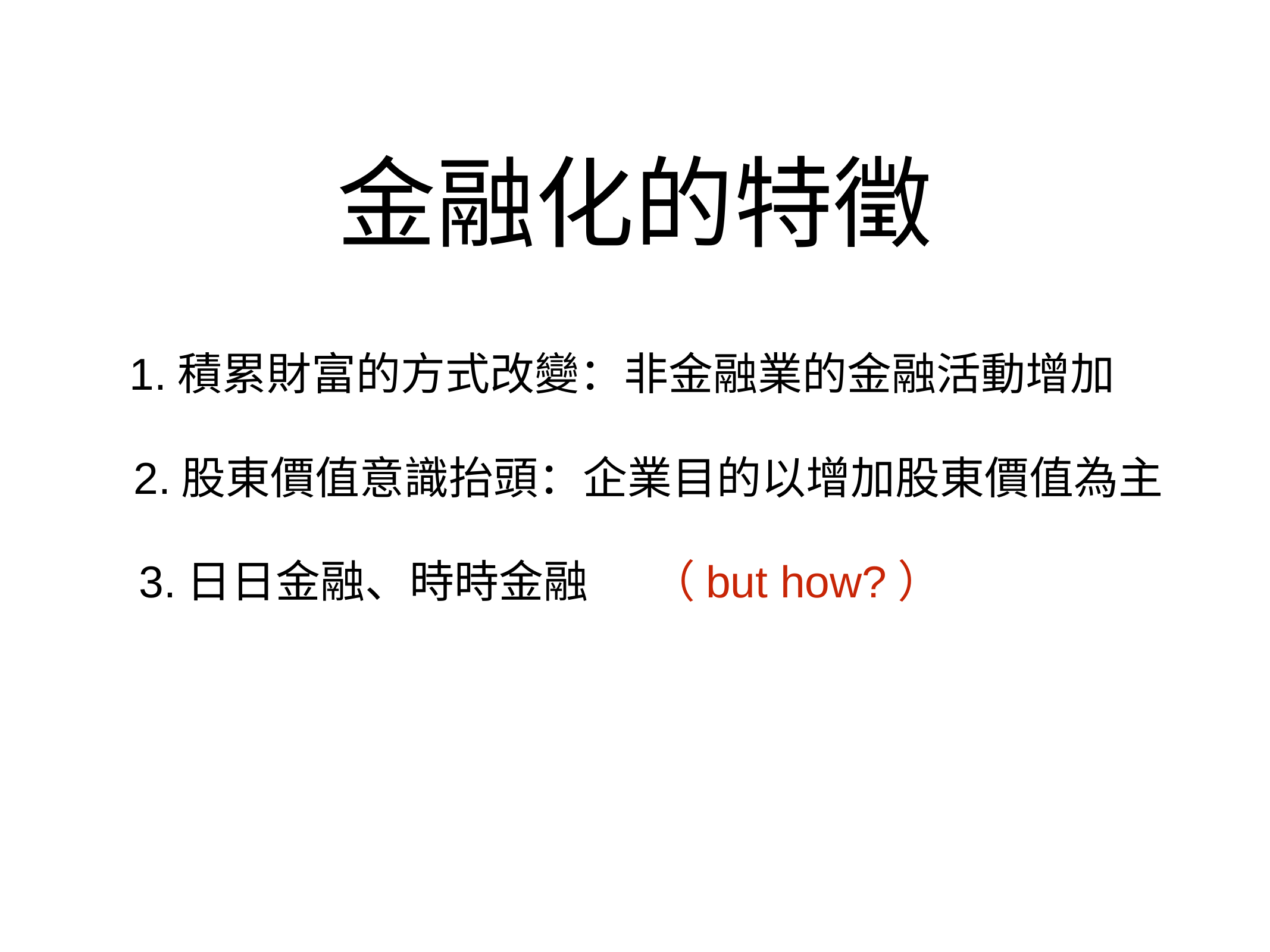

# 金融化的特徵
1.積累財富的方式改變：非金融業的金融活動增加
2.股東價值意識抬頭：企業目的以增加股東價值為主
3.日日金融、時時金融
（but how?）
27